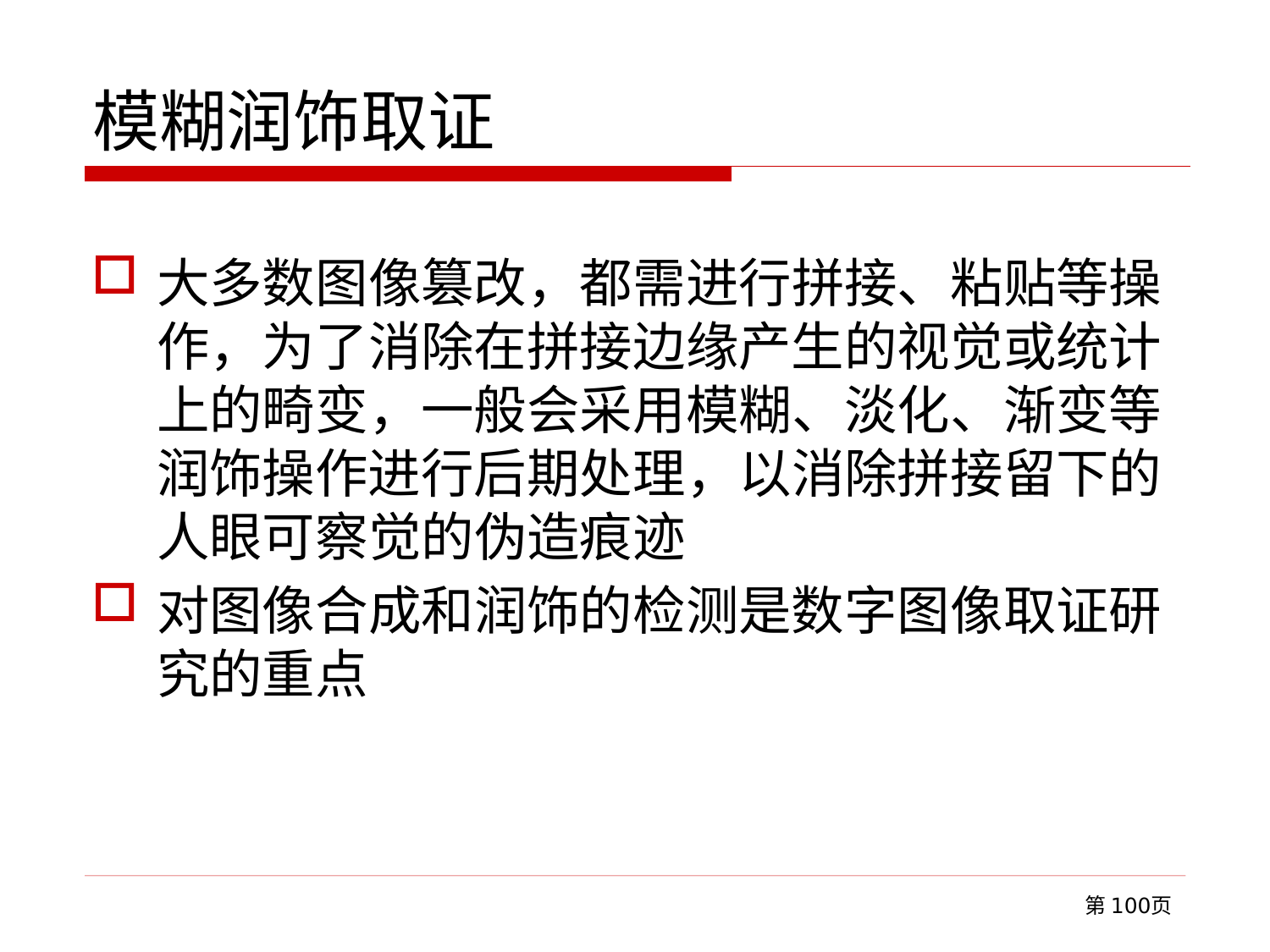

# 模糊润饰取证
大多数图像篡改，都需进行拼接、粘贴等操作，为了消除在拼接边缘产生的视觉或统计上的畸变，一般会采用模糊、淡化、渐变等润饰操作进行后期处理，以消除拼接留下的人眼可察觉的伪造痕迹
对图像合成和润饰的检测是数字图像取证研究的重点
100